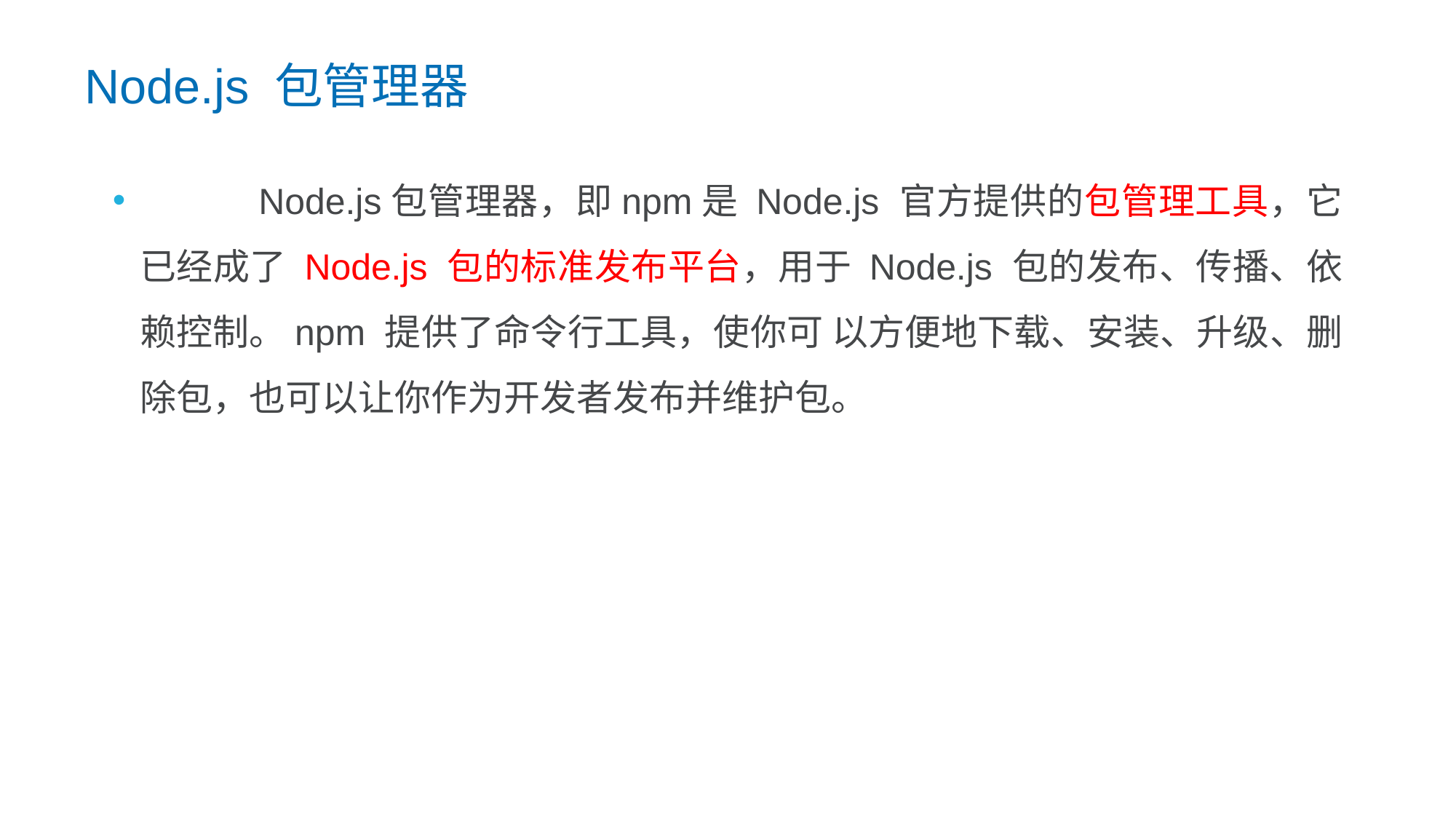

Node.js 包管理器
           Node.js包管理器，即npm是 Node.js 官方提供的包管理工具，它已经成了 Node.js 包的标准发布平台，用于 Node.js 包的发布、传播、依赖控制。npm 提供了命令行工具，使你可 以方便地下载、安装、升级、删除包，也可以让你作为开发者发布并维护包。